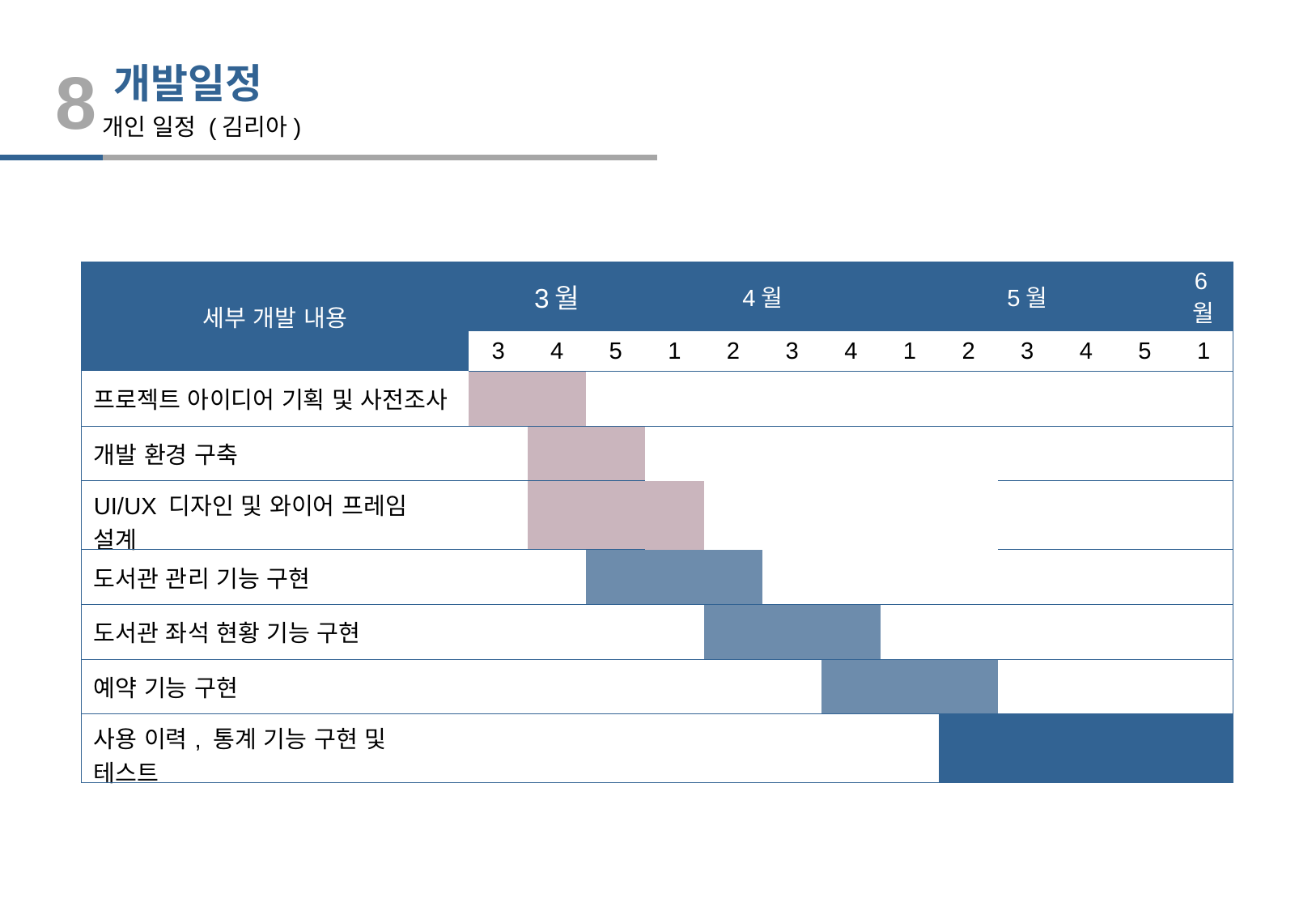

8
개발일정
개인 일정 (김리아)
| 세부 개발 내용 | 3월 |  |  | 4월 |  |  |  | 5월 |  |  |  |  | 6월 |
| --- | --- | --- | --- | --- | --- | --- | --- | --- | --- | --- | --- | --- | --- |
|  | 3 | 4 | 5 | 1 | 2 | 3 | 4 | 1 | 2 | 3 | 4 | 5 | 1 |
| 프로젝트 아이디어 기획 및 사전조사 |  |  |  |  |  |  |  |  |  |  |  |  |  |
| 개발 환경 구축 |  |  |  |  |  |  |  |  |  |  |  |  |  |
| UI/UX 디자인 및 와이어 프레임 설계 |  |  |  |  |  |  |  |  |  |  |  |  |  |
| 도서관 관리 기능 구현 |  |  |  |  |  |  |  |  |  |  |  |  |  |
| 도서관 좌석 현황 기능 구현 |  |  |  |  |  |  |  |  |  |  |  |  |  |
| 예약 기능 구현 |  |  |  |  |  |  |  |  |  |  |  |  |  |
| 사용 이력, 통계 기능 구현 및 테스트 |  |  |  |  |  |  |  |  |  |  |  |  |  |